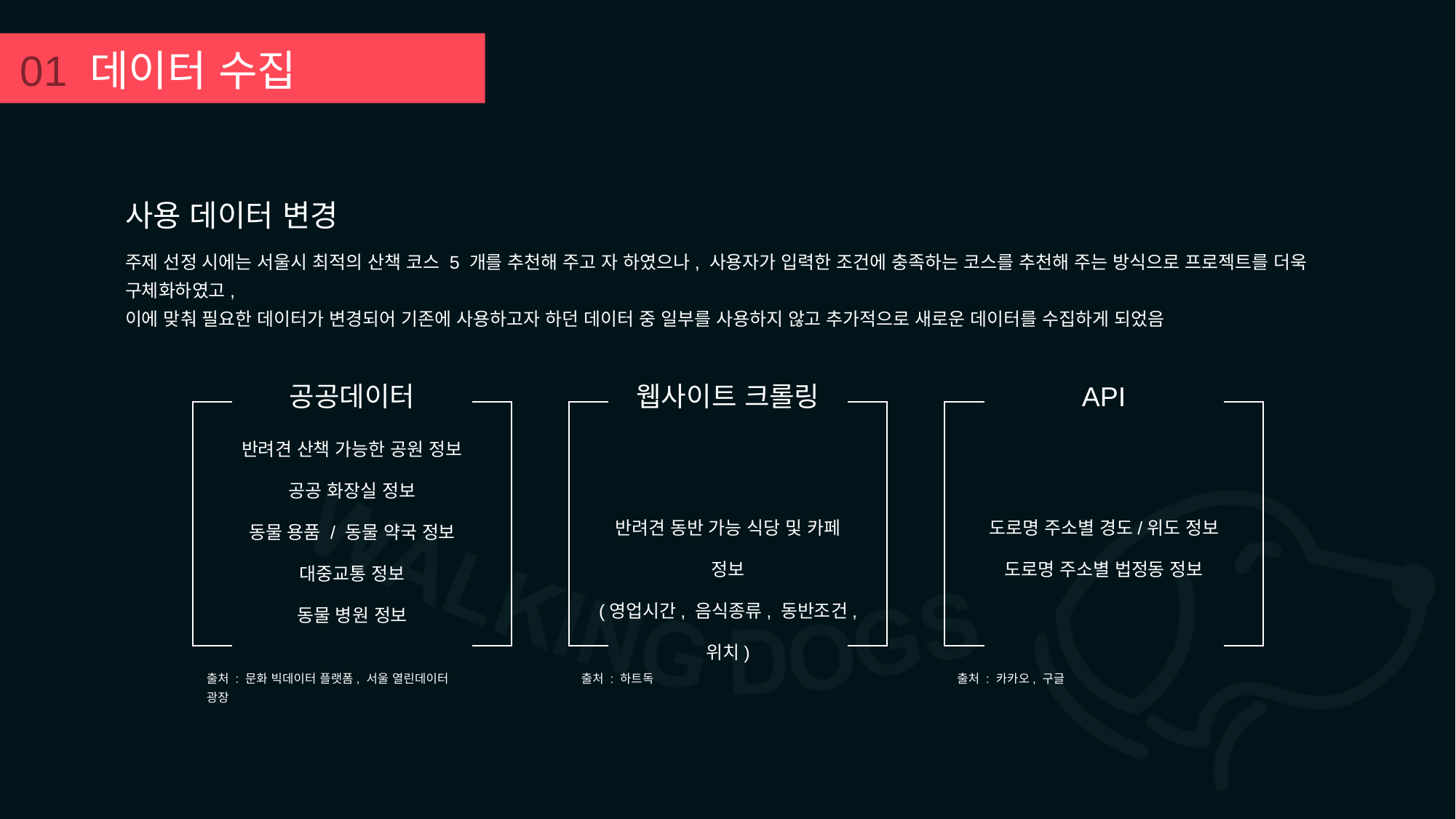

01 데이터 수집
사용 데이터 변경
주제 선정 시에는 서울시 최적의 산책 코스 5 개를 추천해 주고 자 하였으나, 사용자가 입력한 조건에 충족하는 코스를 추천해 주는 방식으로 프로젝트를 더욱 구체화하였고,
이에 맞춰 필요한 데이터가 변경되어 기존에 사용하고자 하던 데이터 중 일부를 사용하지 않고 추가적으로 새로운 데이터를 수집하게 되었음
공공데이터

반려견 산책 가능한 공원 정보
공공 화장실 정보
동물 용품 / 동물 약국 정보
대중교통 정보
동물 병원 정보
출처 : 문화 빅데이터 플랫폼, 서울 열린데이터 광장
웹사이트 크롤링

반려견 동반 가능 식당 및 카페 정보
(영업시간, 음식종류, 동반조건, 위치)
출처 : 하트독
API

도로명 주소별 경도/위도 정보
도로명 주소별 법정동 정보
출처 : 카카오, 구글